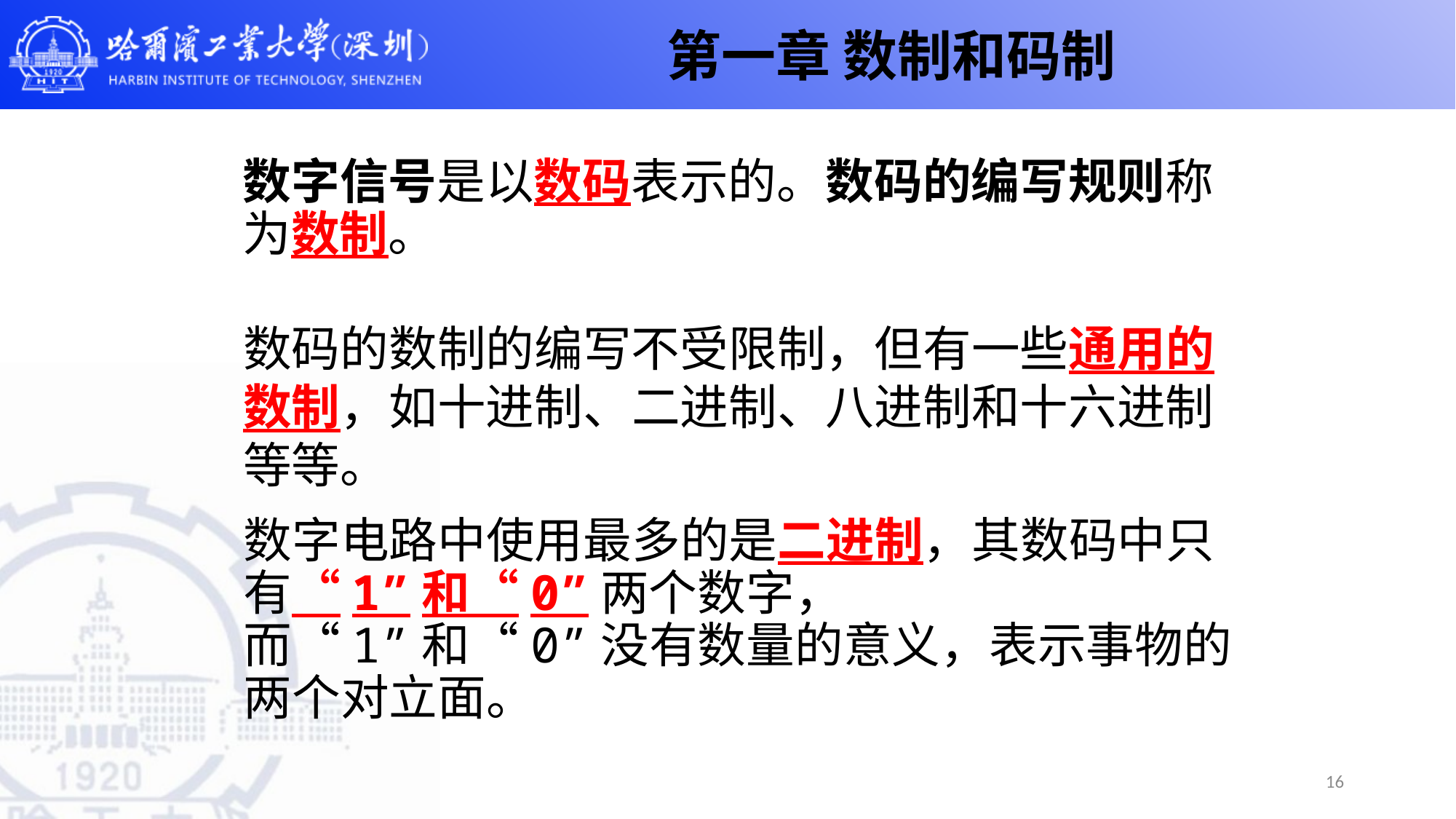

第一章 数制和码制
# 数字信号是以数码表示的。数码的编写规则称为数制。
数码的数制的编写不受限制，但有一些通用的数制，如十进制、二进制、八进制和十六进制等等。
数字电路中使用最多的是二进制，其数码中只有“1”和“0”两个数字，而“1”和“0”没有数量的意义，表示事物的两个对立面。
16